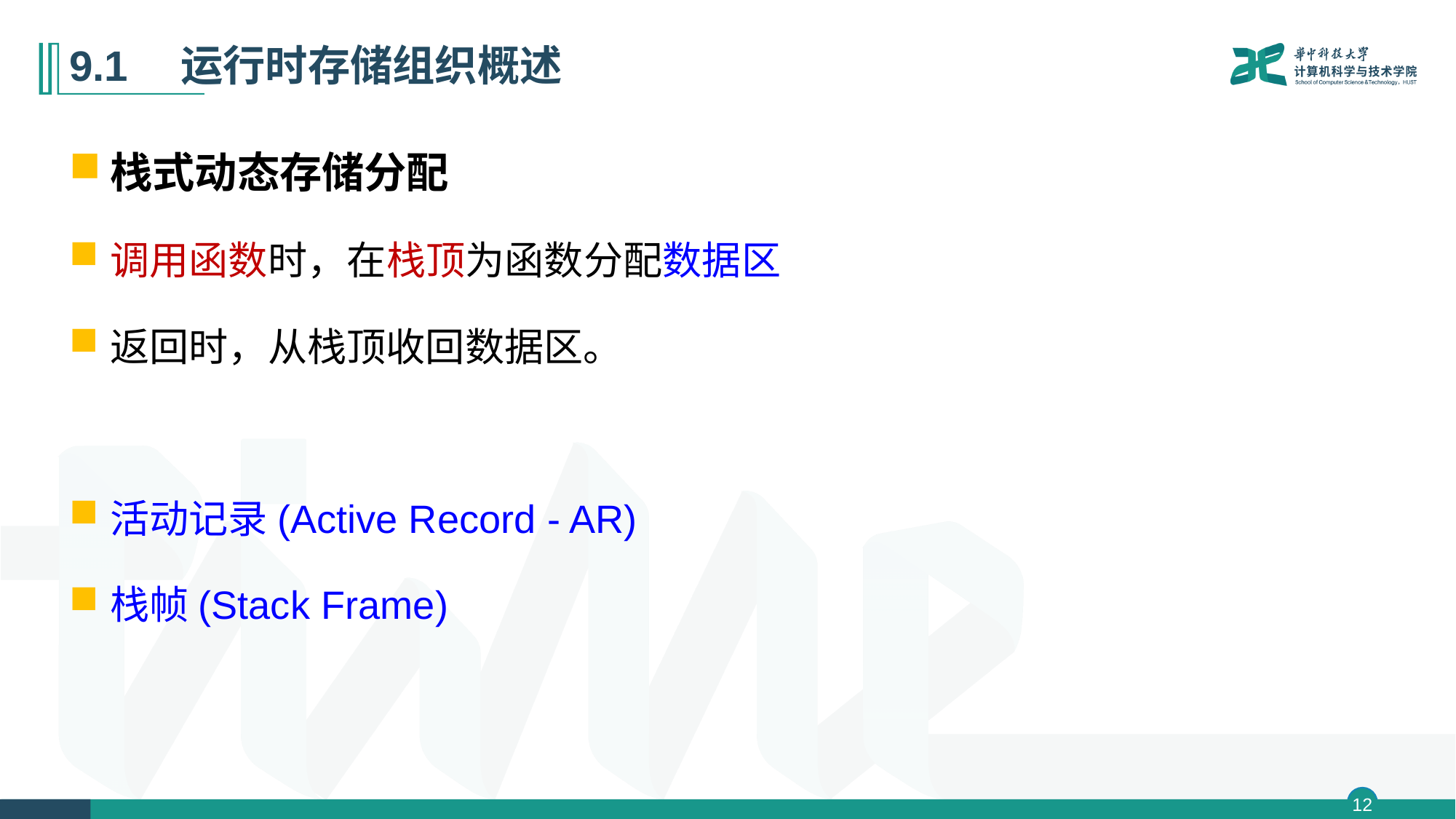

# 9.1　运行时存储组织概述
栈式动态存储分配
调用函数时，在栈顶为函数分配数据区
返回时，从栈顶收回数据区。

活动记录(Active Record - AR)
栈帧(Stack Frame)